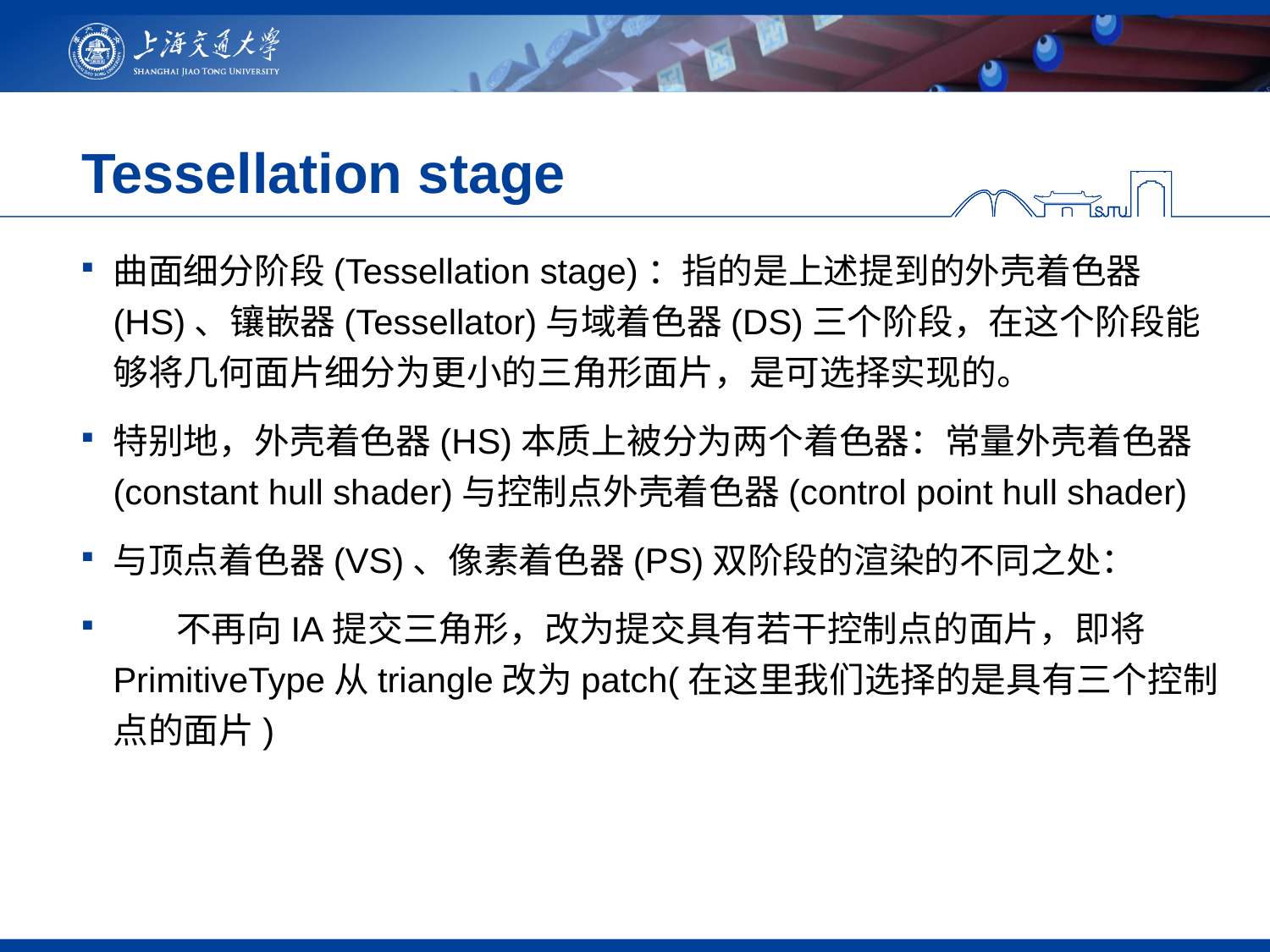

# Tessellation stage
曲面细分阶段(Tessellation stage)：指的是上述提到的外壳着色器(HS)、镶嵌器(Tessellator)与域着色器(DS)三个阶段，在这个阶段能够将几何面片细分为更小的三角形面片，是可选择实现的。
特别地，外壳着色器(HS)本质上被分为两个着色器：常量外壳着色器(constant hull shader)与控制点外壳着色器(control point hull shader)
与顶点着色器(VS)、像素着色器(PS)双阶段的渲染的不同之处：
       不再向IA提交三角形，改为提交具有若干控制点的面片，即将PrimitiveType从triangle改为patch(在这里我们选择的是具有三个控制点的面片)